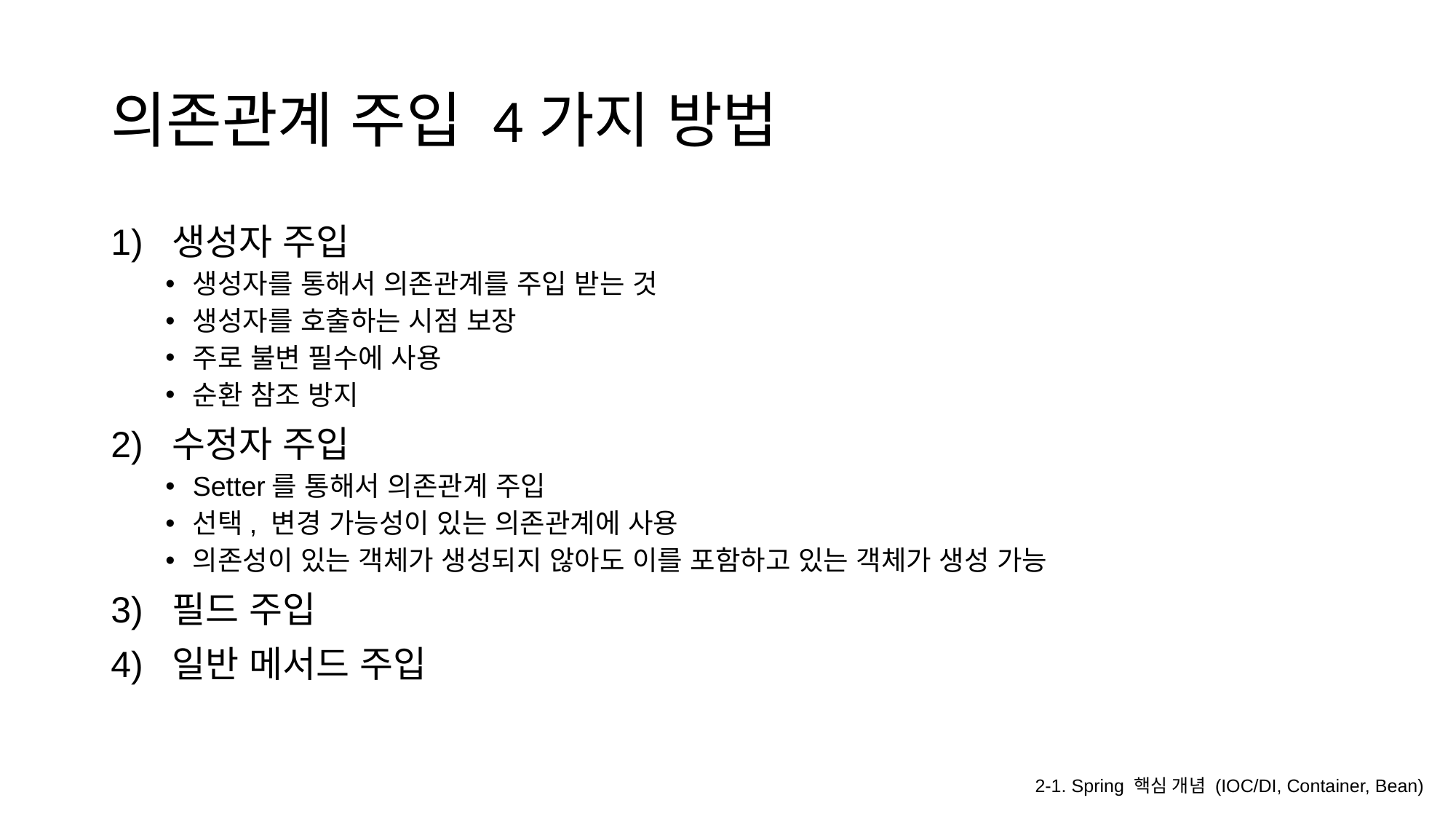

# 의존관계 주입 4가지 방법
생성자 주입
생성자를 통해서 의존관계를 주입 받는 것
생성자를 호출하는 시점 보장
주로 불변 필수에 사용
순환 참조 방지
수정자 주입
Setter를 통해서 의존관계 주입
선택, 변경 가능성이 있는 의존관계에 사용
의존성이 있는 객체가 생성되지 않아도 이를 포함하고 있는 객체가 생성 가능
필드 주입
일반 메서드 주입
2-1. Spring 핵심 개념 (IOC/DI, Container, Bean)